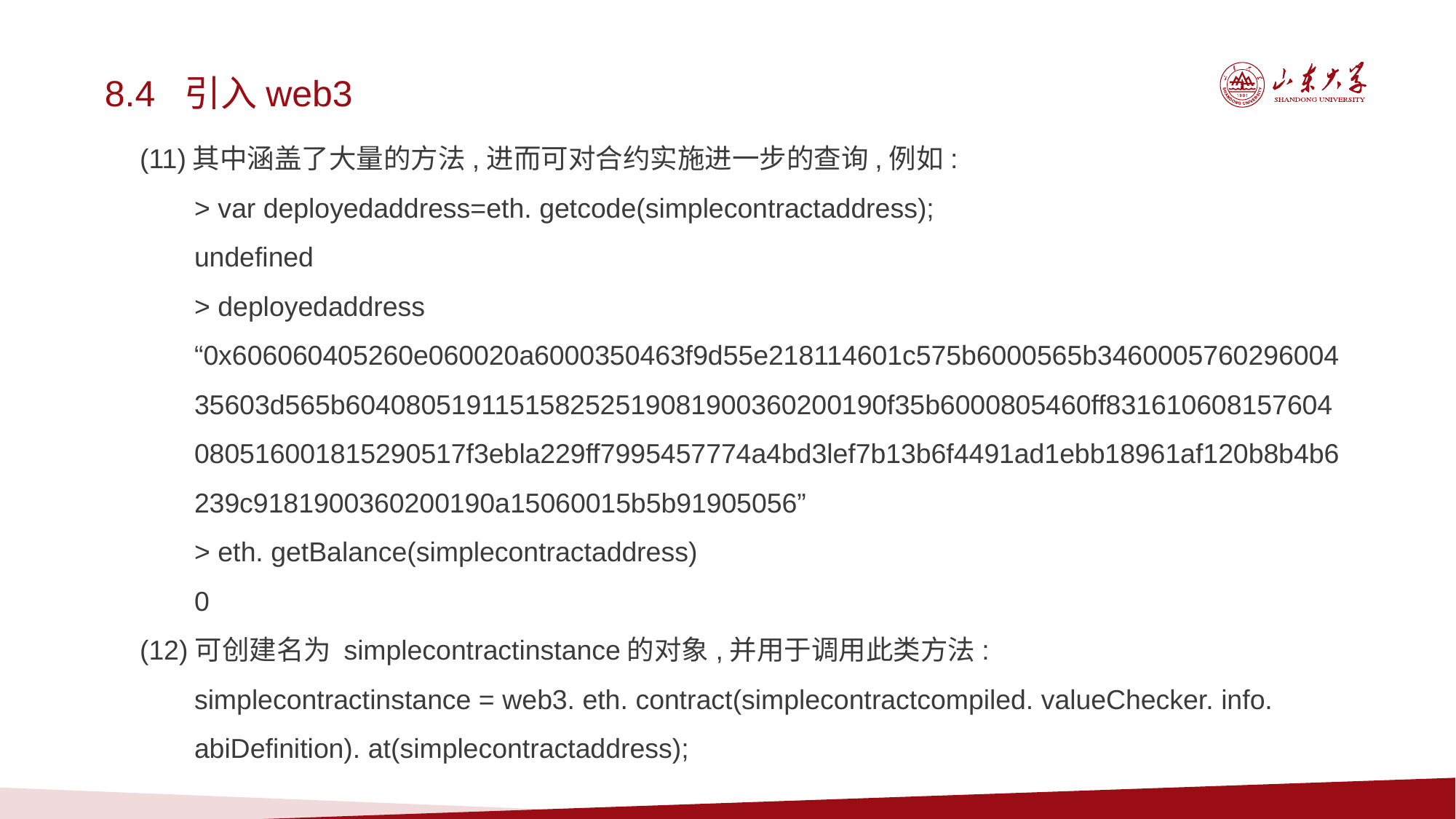

8.4  引入web3
(11)其中涵盖了大量的方法,进而可对合约实施进一步的查询,例如:
> var deployedaddress=eth. getcode(simplecontractaddress);
undefined
> deployedaddress
“0x606060405260e060020a6000350463f9d55e218114601c575b6000565b346000576029600435603d565b604080519115158252519081900360200190f35b6000805460ff831610608157604080516001815290517f3ebla229ff7995457774a4bd3lef7b13b6f4491ad1ebb18961af120b8b4b6239c9181900360200190a15060015b5b91905056”
> eth. getBalance(simplecontractaddress)
0
(12)可创建名为 simplecontractinstance的对象,并用于调用此类方法:
simplecontractinstance = web3. eth. contract(simplecontractcompiled. valueChecker. info. abiDefinition). at(simplecontractaddress);